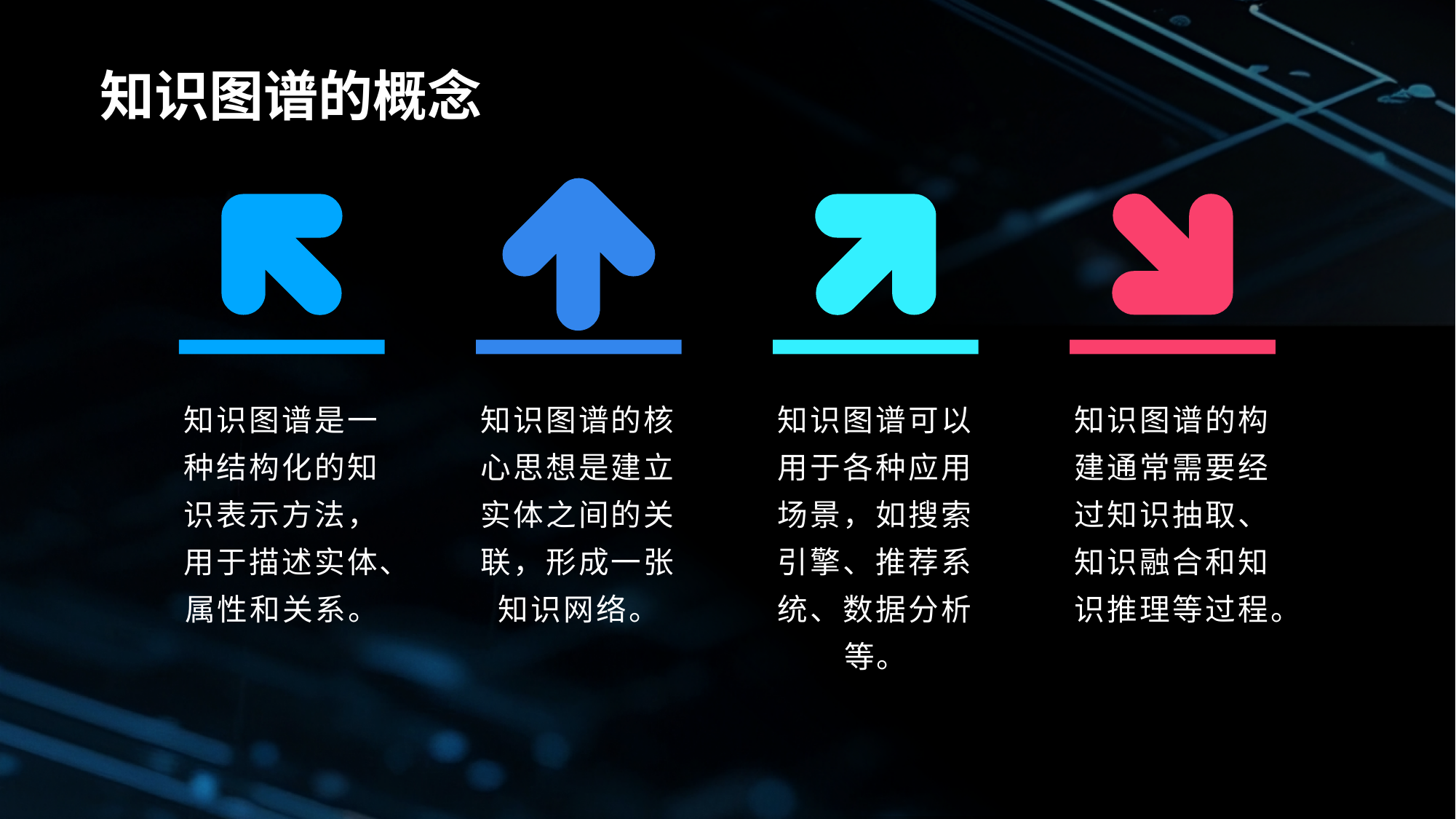

# 知识图谱的概念

知识图谱是一种结构化的知识表示方法，用于描述实体、属性和关系。
知识图谱的核心思想是建立实体之间的关联，形成一张知识网络。
知识图谱可以用于各种应用场景，如搜索引擎、推荐系统、数据分析等。
知识图谱的构建通常需要经过知识抽取、知识融合和知识推理等过程。